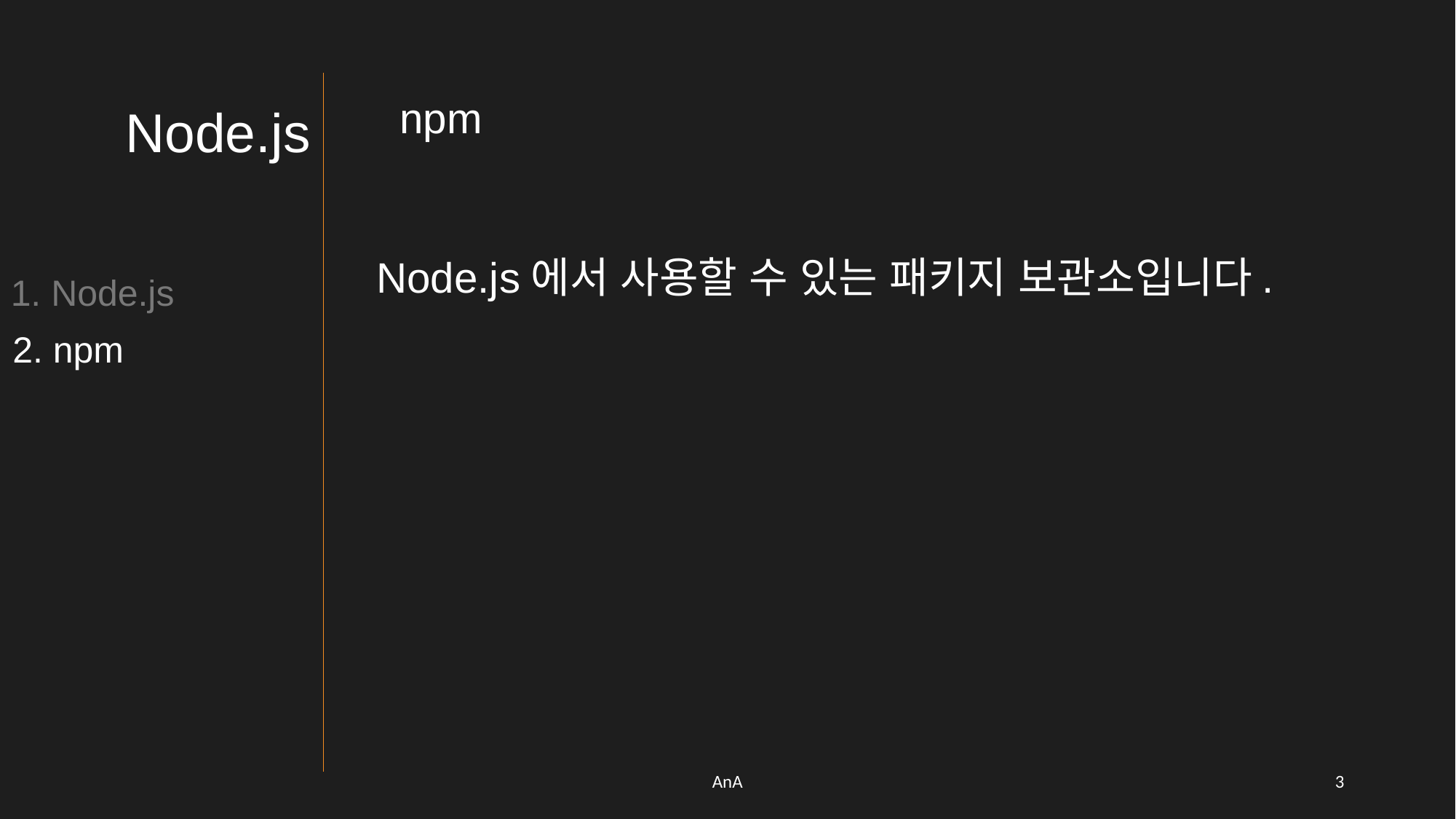

npm
Node.js
Node.js에서 사용할 수 있는 패키지 보관소입니다.
1. Node.js
2. npm
AnA
3